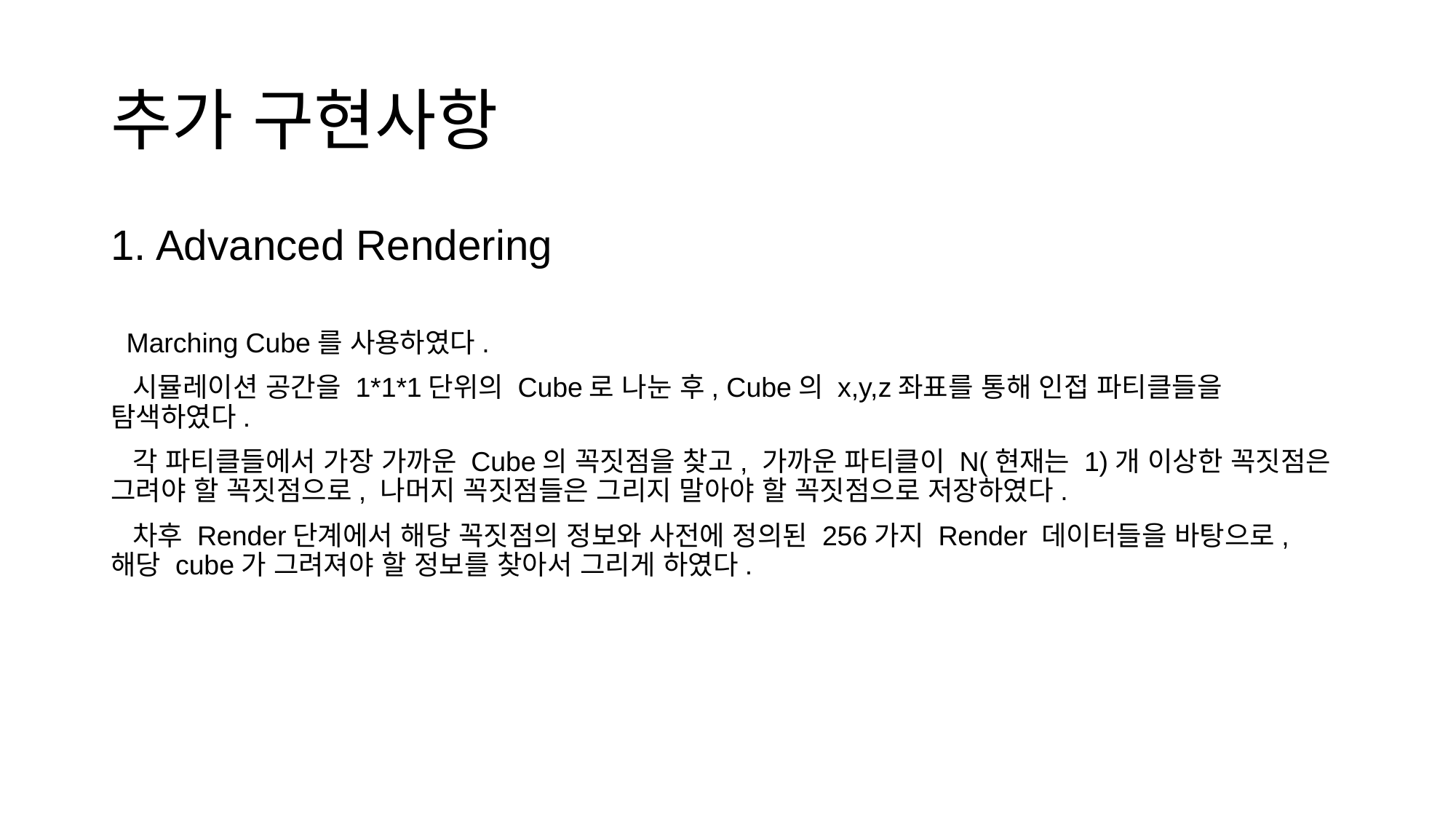

# 추가 구현사항
1. Advanced Rendering

  Marching Cube를 사용하였다.
  시뮬레이션 공간을 1*1*1단위의 Cube로 나눈 후, Cube의 x,y,z좌표를 통해 인접 파티클들을 탐색하였다.
  각 파티클들에서 가장 가까운 Cube의 꼭짓점을 찾고, 가까운 파티클이 N(현재는 1)개 이상한 꼭짓점은 그려야 할 꼭짓점으로, 나머지 꼭짓점들은 그리지 말아야 할 꼭짓점으로 저장하였다.
  차후 Render단계에서 해당 꼭짓점의 정보와 사전에 정의된 256가지 Render 데이터들을 바탕으로, 해당 cube가 그려져야 할 정보를 찾아서 그리게 하였다.